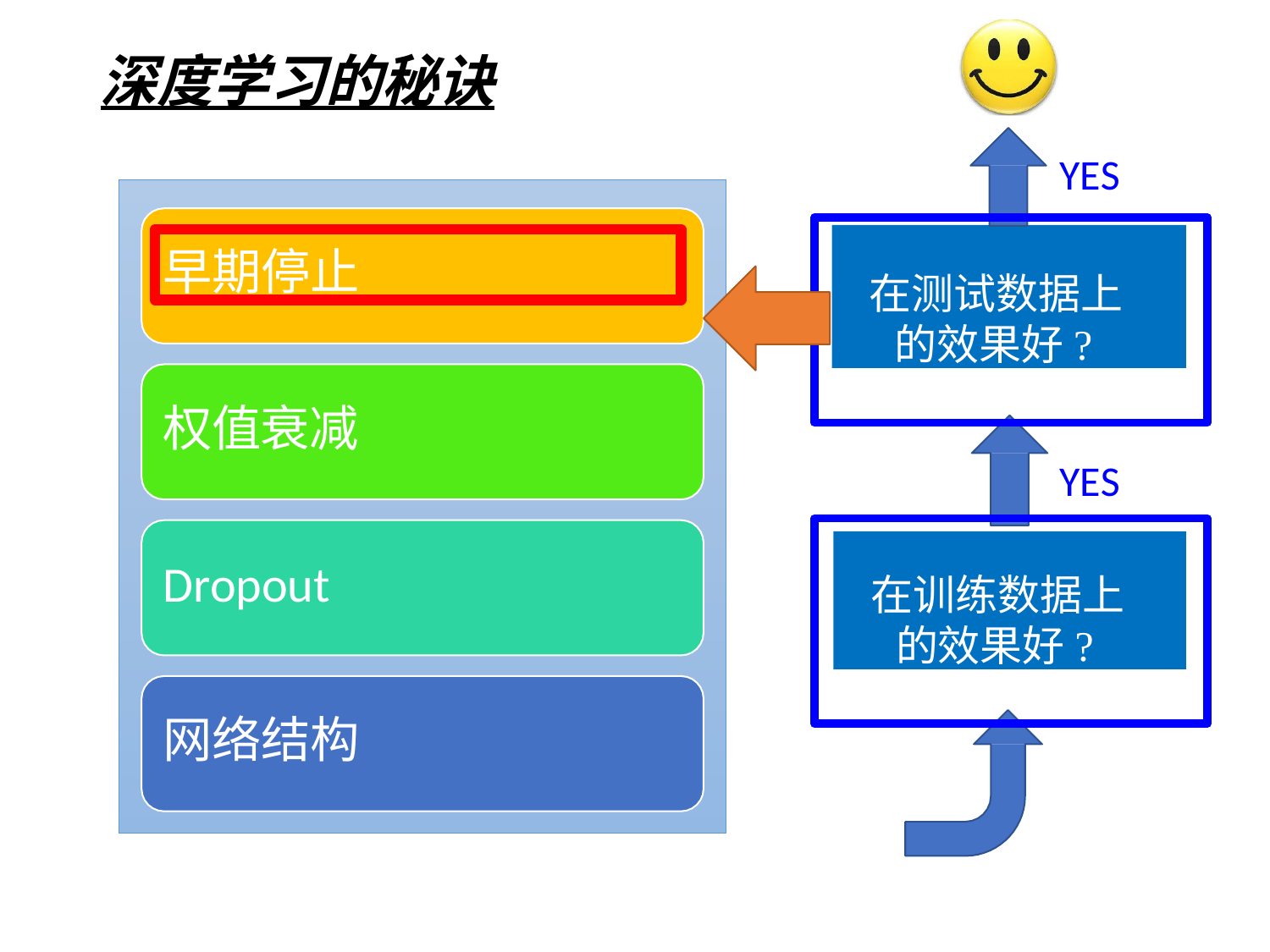

# 深度学习的秘诀

YES

在测试数据上的效果好?
早期停止

权值衰减

YES

在训练数据上的效果好?
Dropout

网络结构